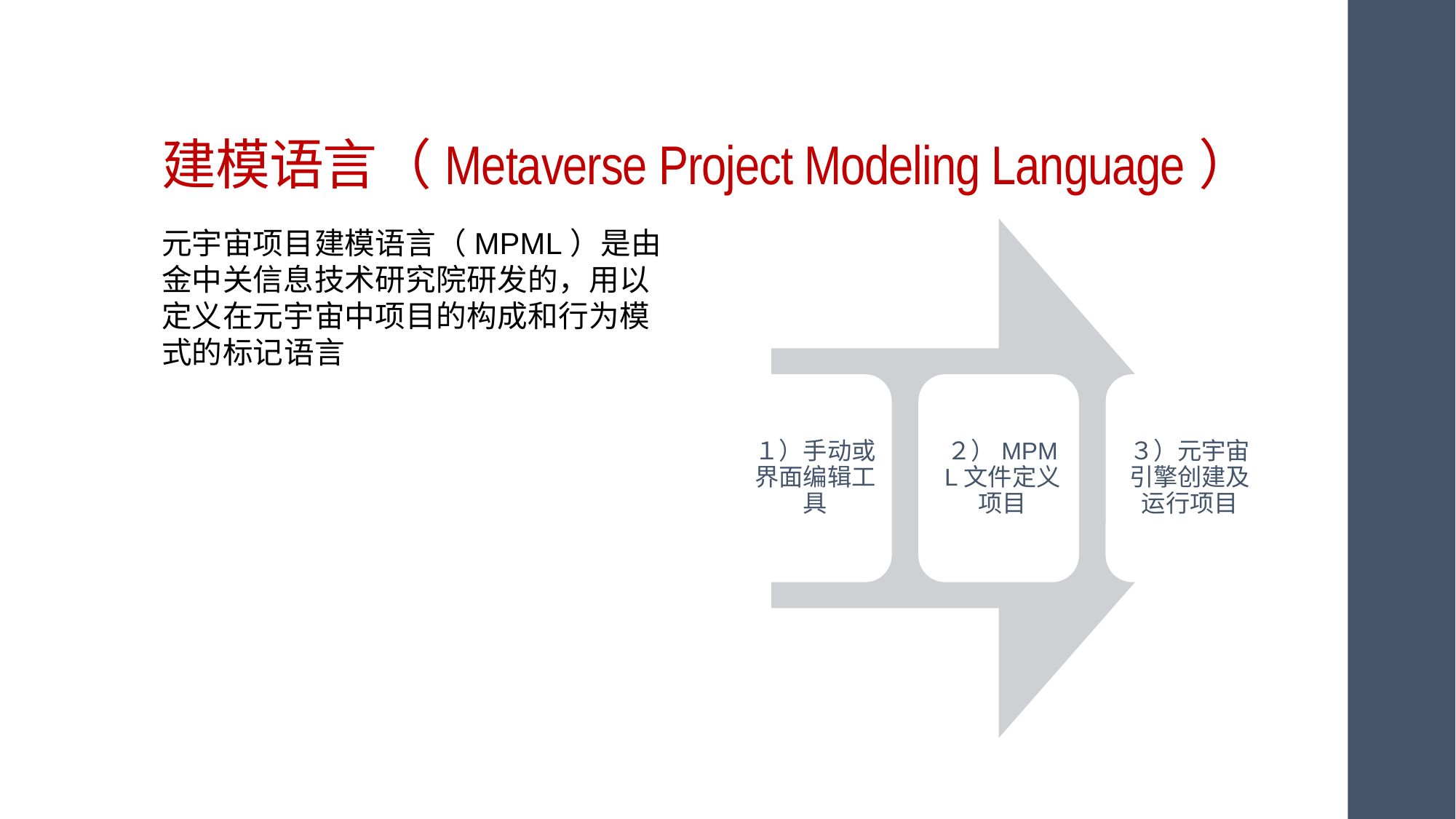

# 建模语言（Metaverse Project Modeling Language）
元宇宙项目建模语言（MPML）是由金中关信息技术研究院研发的，用以定义在元宇宙中项目的构成和行为模式的标记语言
１）手动或界面编辑工具
２）MPML文件定义项目
３）元宇宙引擎创建及运行项目